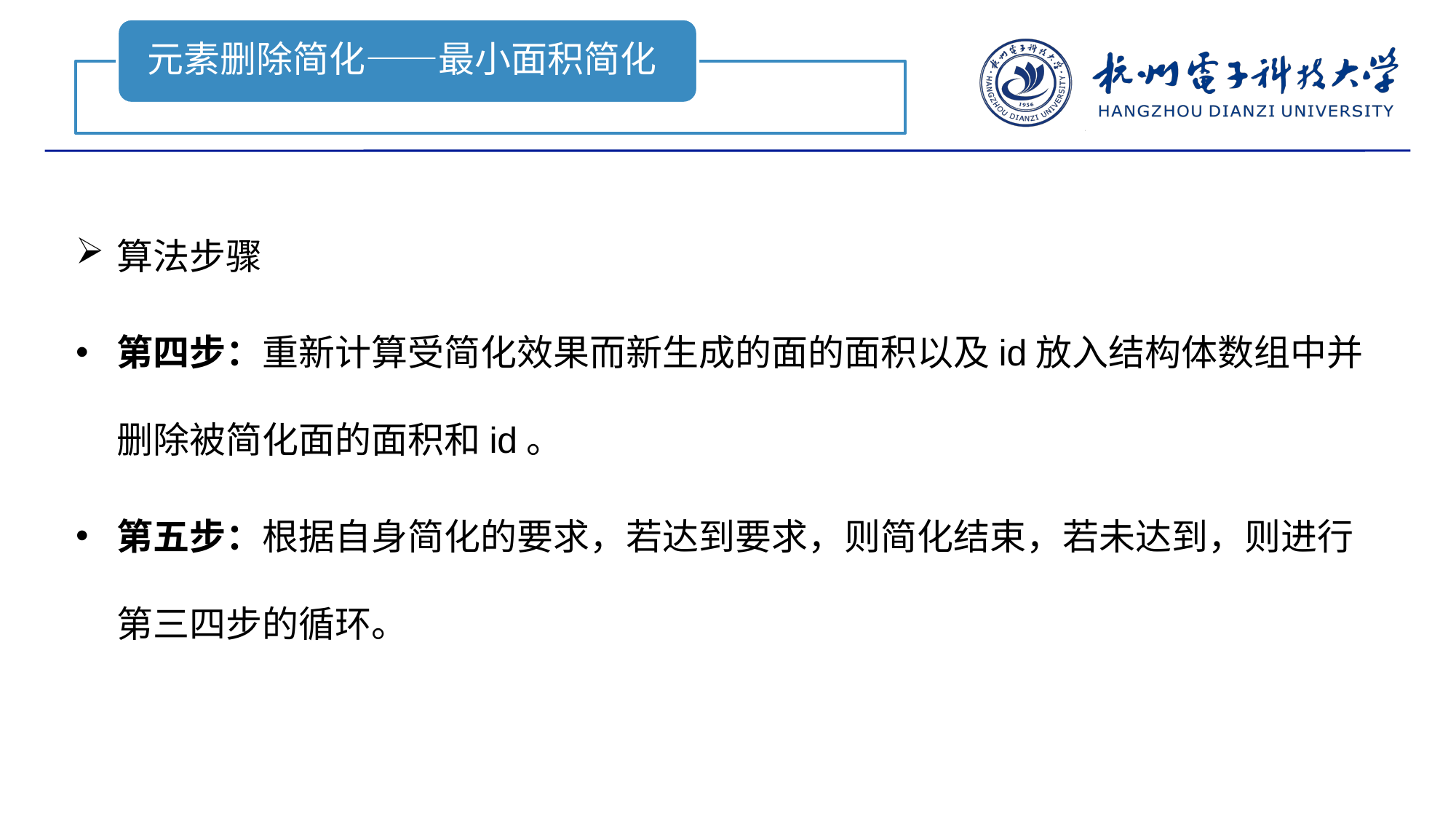

元素删除简化——最小面积简化
算法步骤
第四步：重新计算受简化效果而新生成的面的面积以及id放入结构体数组中并删除被简化面的面积和id。
第五步：根据自身简化的要求，若达到要求，则简化结束，若未达到，则进行第三四步的循环。